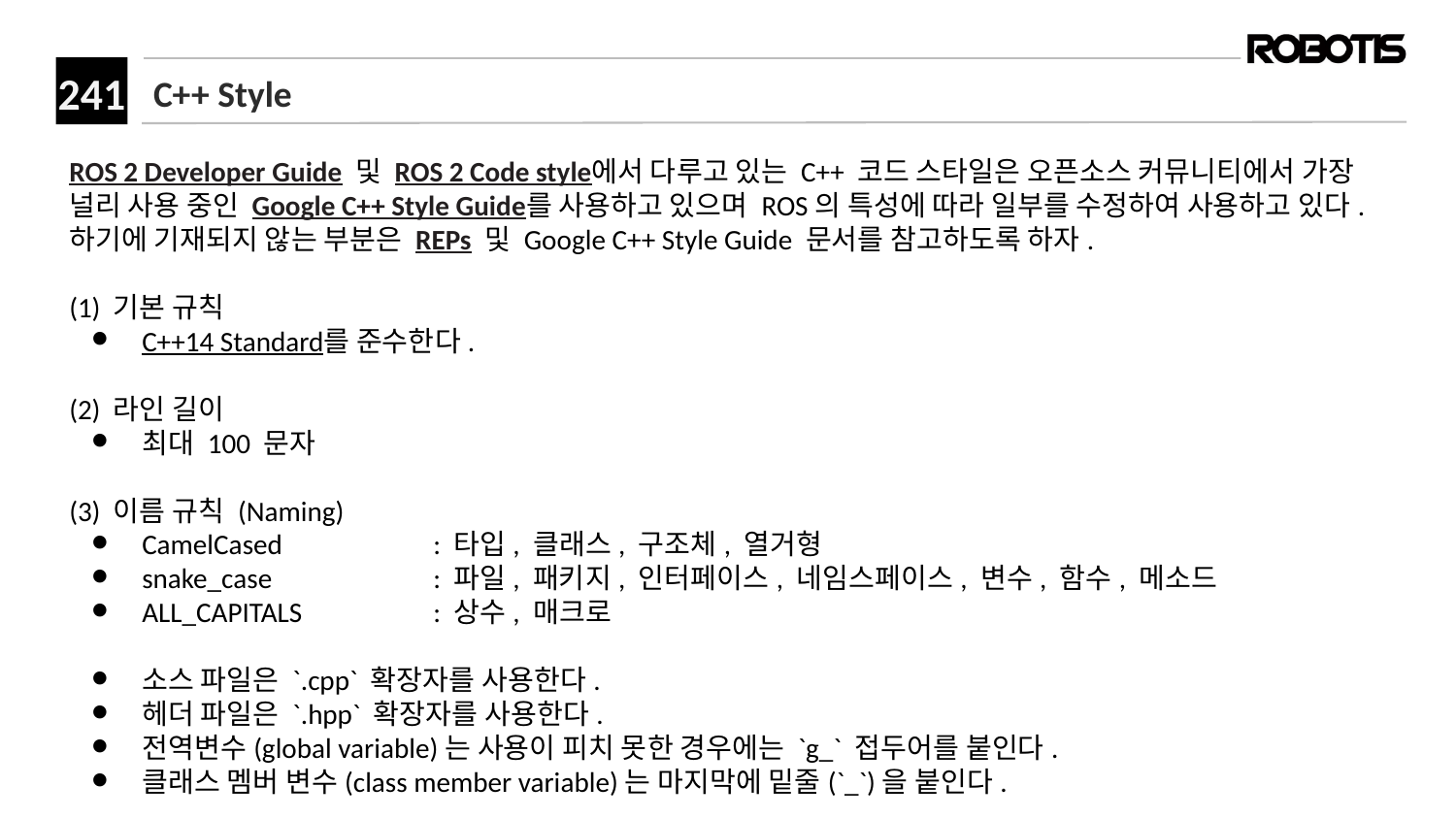

# C++ Style
ROS 2 Developer Guide 및 ROS 2 Code style에서 다루고 있는 C++ 코드 스타일은 오픈소스 커뮤니티에서 가장 널리 사용 중인 Google C++ Style Guide를 사용하고 있으며 ROS의 특성에 따라 일부를 수정하여 사용하고 있다. 하기에 기재되지 않는 부분은 REPs 및 Google C++ Style Guide 문서를 참고하도록 하자.

(1) 기본 규칙
C++14 Standard를 준수한다.

(2) 라인 길이
최대 100 문자

(3) 이름 규칙 (Naming)
CamelCased		: 타입, 클래스, 구조체, 열거형
snake_case		: 파일, 패키지, 인터페이스, 네임스페이스, 변수, 함수, 메소드
ALL_CAPITALS	: 상수, 매크로
소스 파일은 `​.cpp` 확장자를 사용한다.
헤더 파일은 `​.hpp` 확장자를 사용한다.
전역변수(global variable)는 사용이 피치 못한 경우에는 `g_` 접두어를 붙인다.
클래스 멤버 변수(class member variable)는 마지막에 밑줄(`_`)을 붙인다.